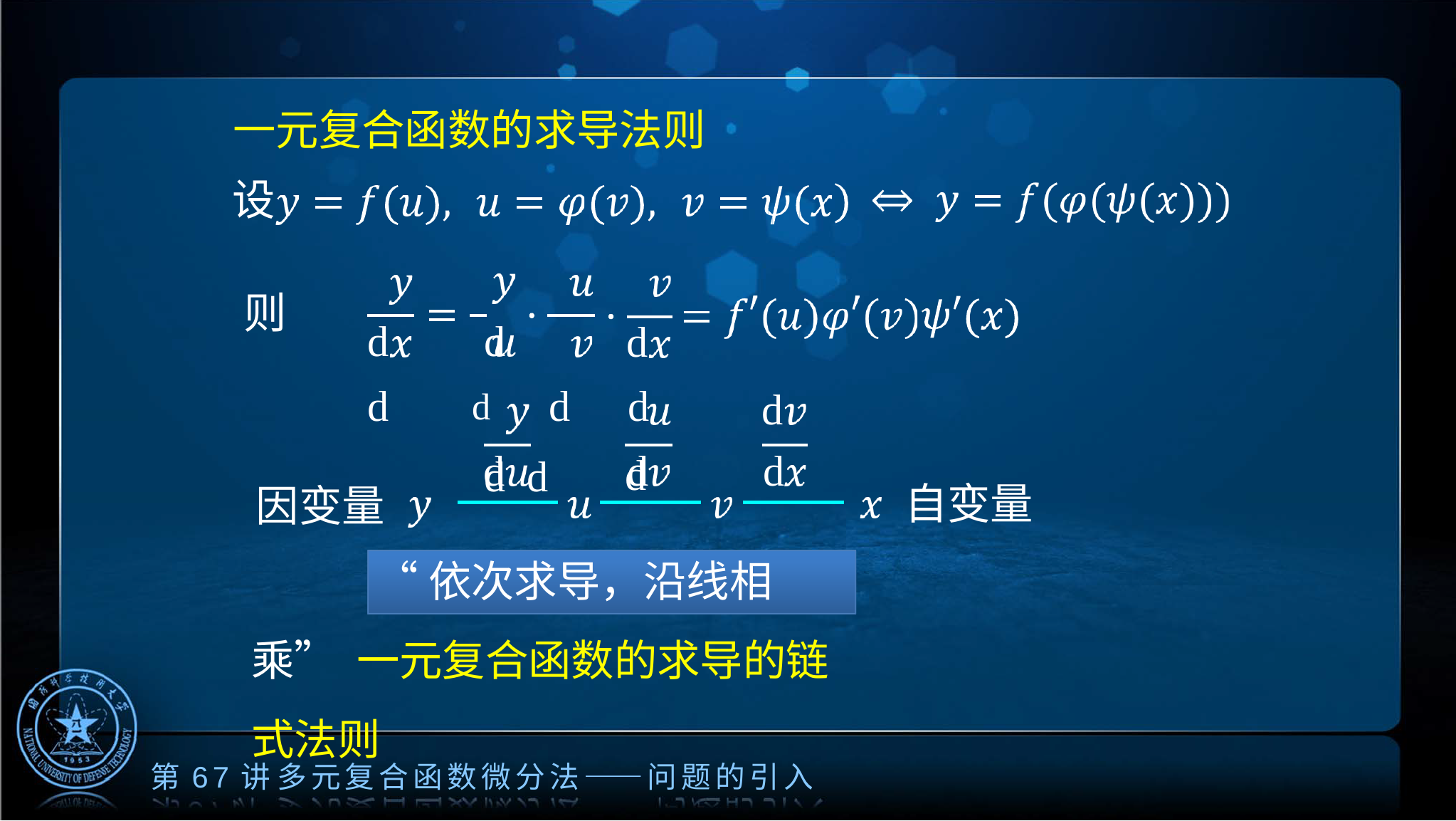

一元复合函数的求导法则

d	d	d	d

设

则

d	d	d  d

d  d

d

d	d	d

自变量
因变量

“依次求导，沿线相乘”  一元复合函数的求导的链式法则

第67讲	多元复合函数微分法——问题的引入